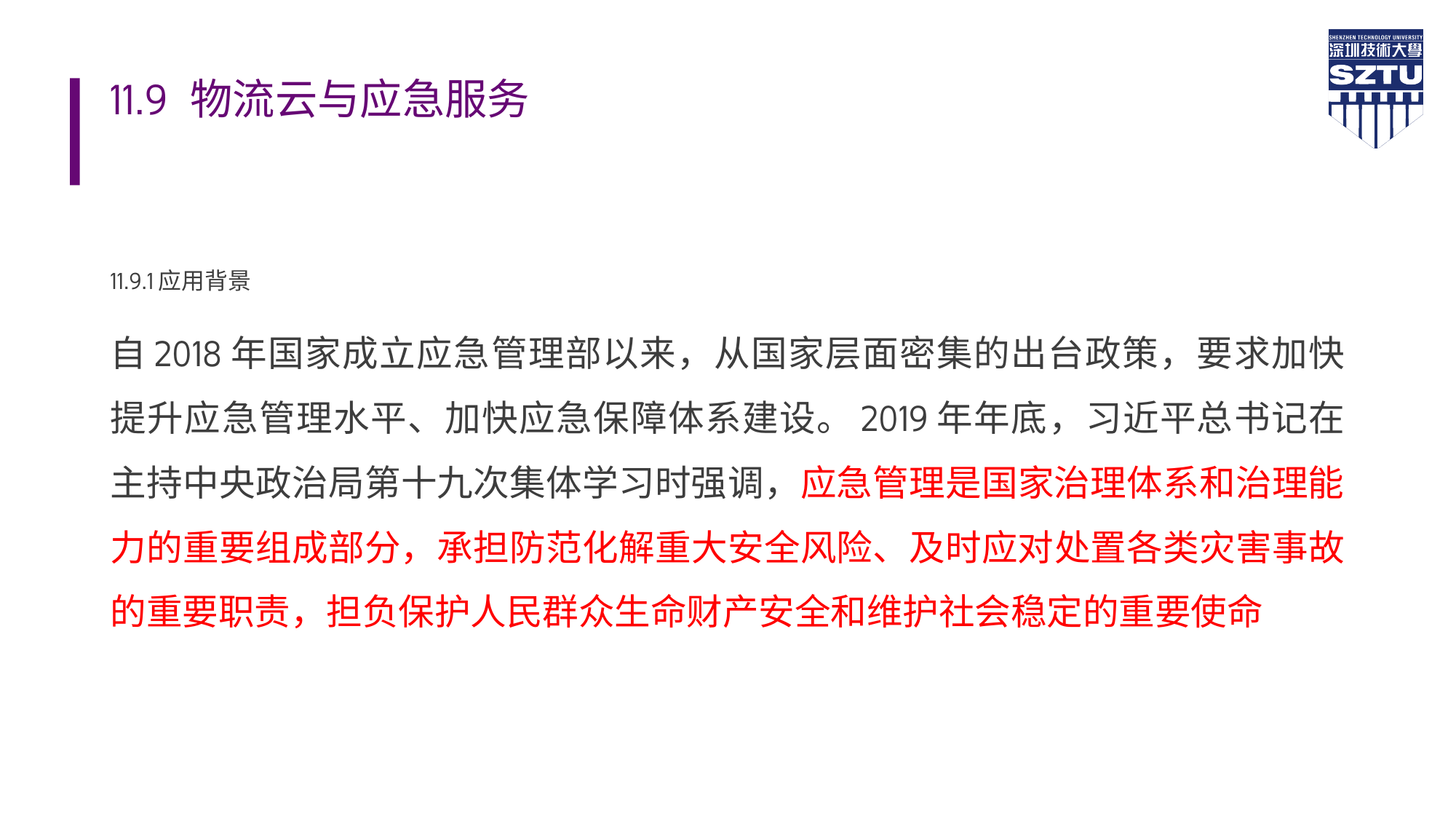

# 11.9 物流云与应急服务
11.9.1应用背景
自2018年国家成立应急管理部以来，从国家层面密集的出台政策，要求加快提升应急管理水平、加快应急保障体系建设。2019年年底，习近平总书记在主持中央政治局第十九次集体学习时强调，应急管理是国家治理体系和治理能力的重要组成部分，承担防范化解重大安全风险、及时应对处置各类灾害事故的重要职责，担负保护人民群众生命财产安全和维护社会稳定的重要使命